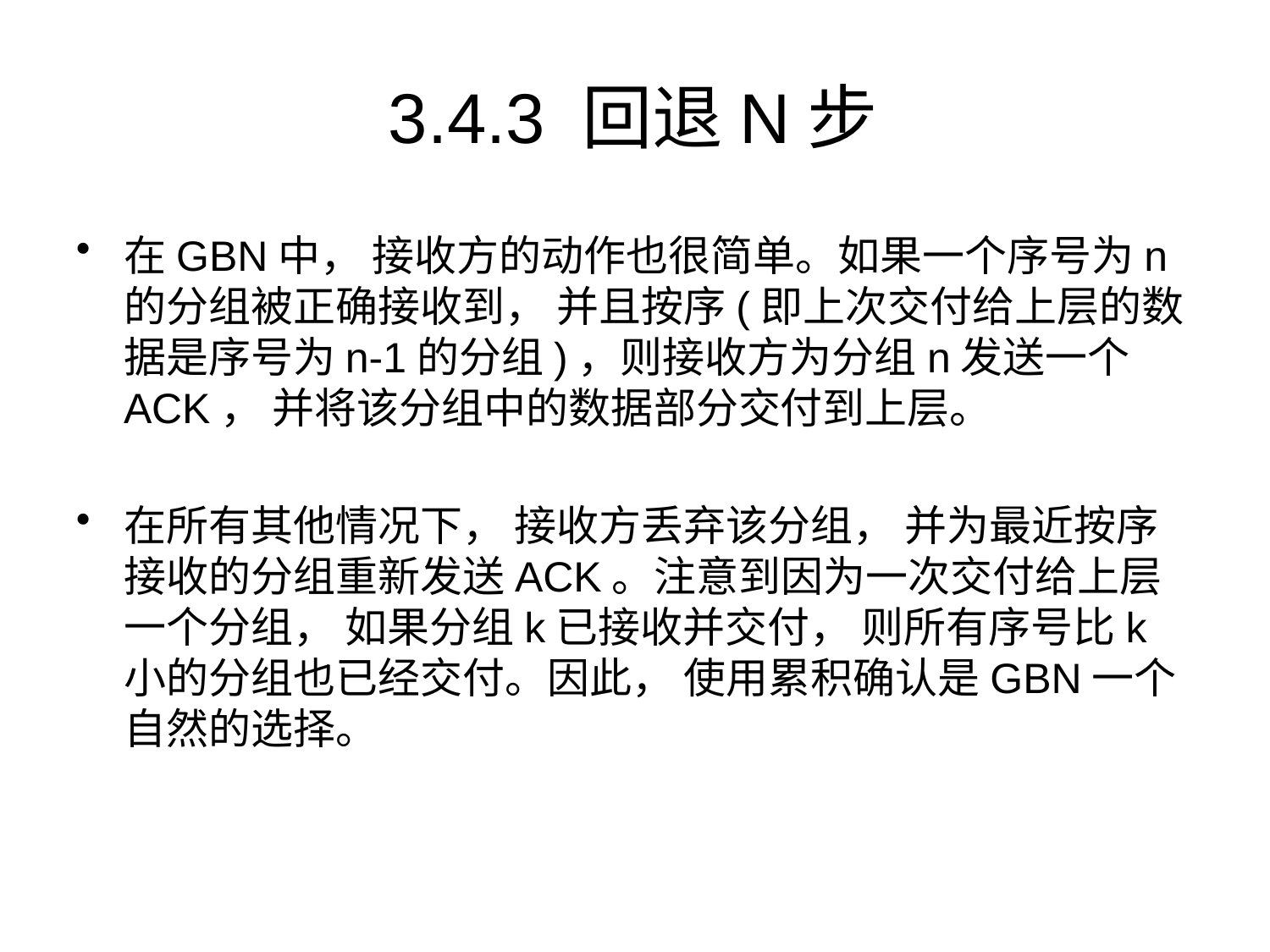

# 3.4.3 回退N步
在GBN中， 接收方的动作也很简单。如果一个序号为n的分组被正确接收到， 并且按序(即上次交付给上层的数据是序号为n-1的分组)，则接收方为分组n发送一个ACK， 并将该分组中的数据部分交付到上层。

在所有其他情况下， 接收方丢弃该分组， 并为最近按序接收的分组重新发送ACK。注意到因为一次交付给上层一个分组， 如果分组k已接收并交付， 则所有序号比k小的分组也已经交付。因此， 使用累积确认是GBN一个自然的选择。